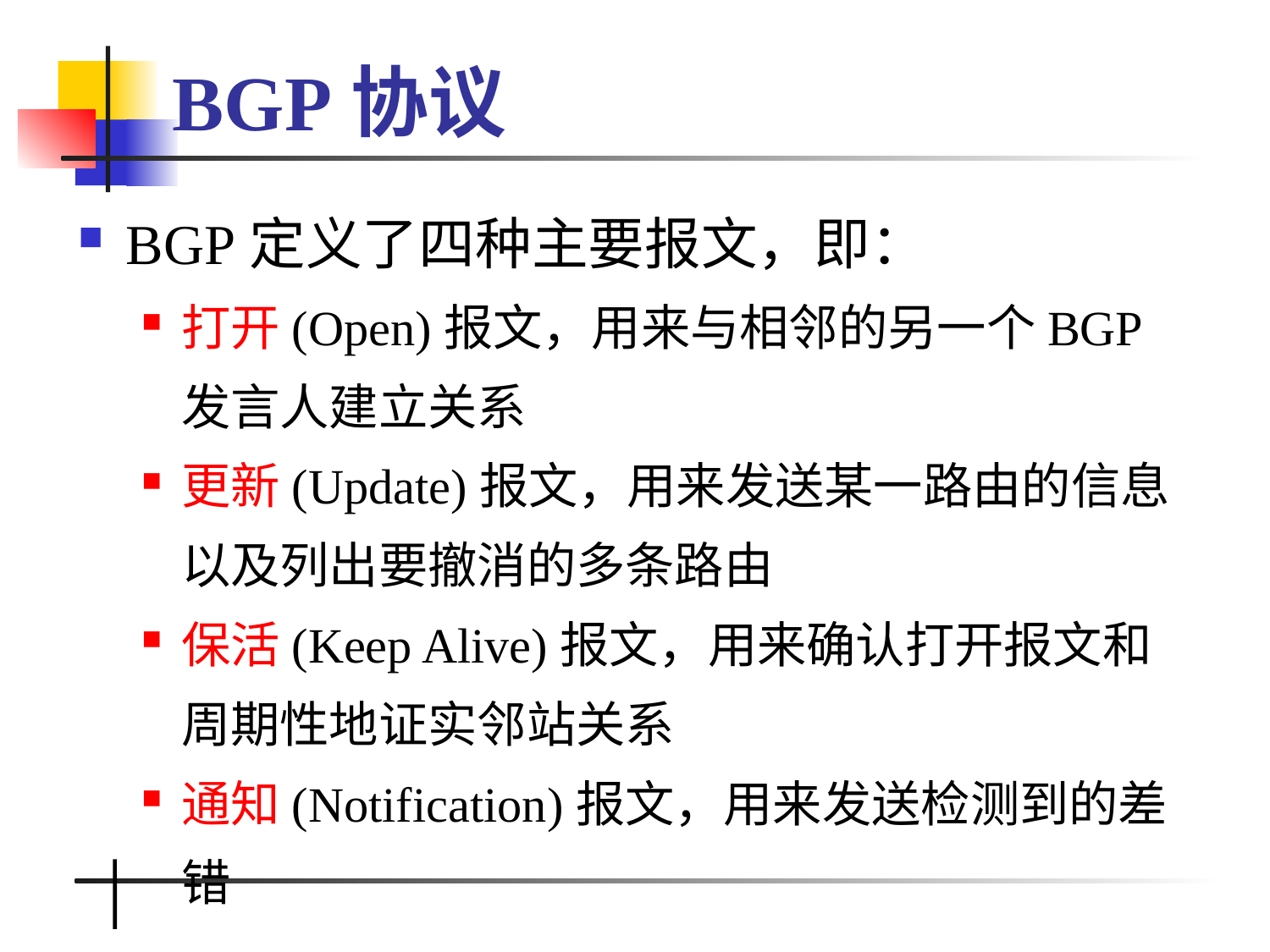

# BGP协议
BGP定义了四种主要报文，即：
打开(Open)报文，用来与相邻的另一个BGP发言人建立关系
更新(Update)报文，用来发送某一路由的信息以及列出要撤消的多条路由
保活(Keep Alive)报文，用来确认打开报文和周期性地证实邻站关系
通知(Notification)报文，用来发送检测到的差错